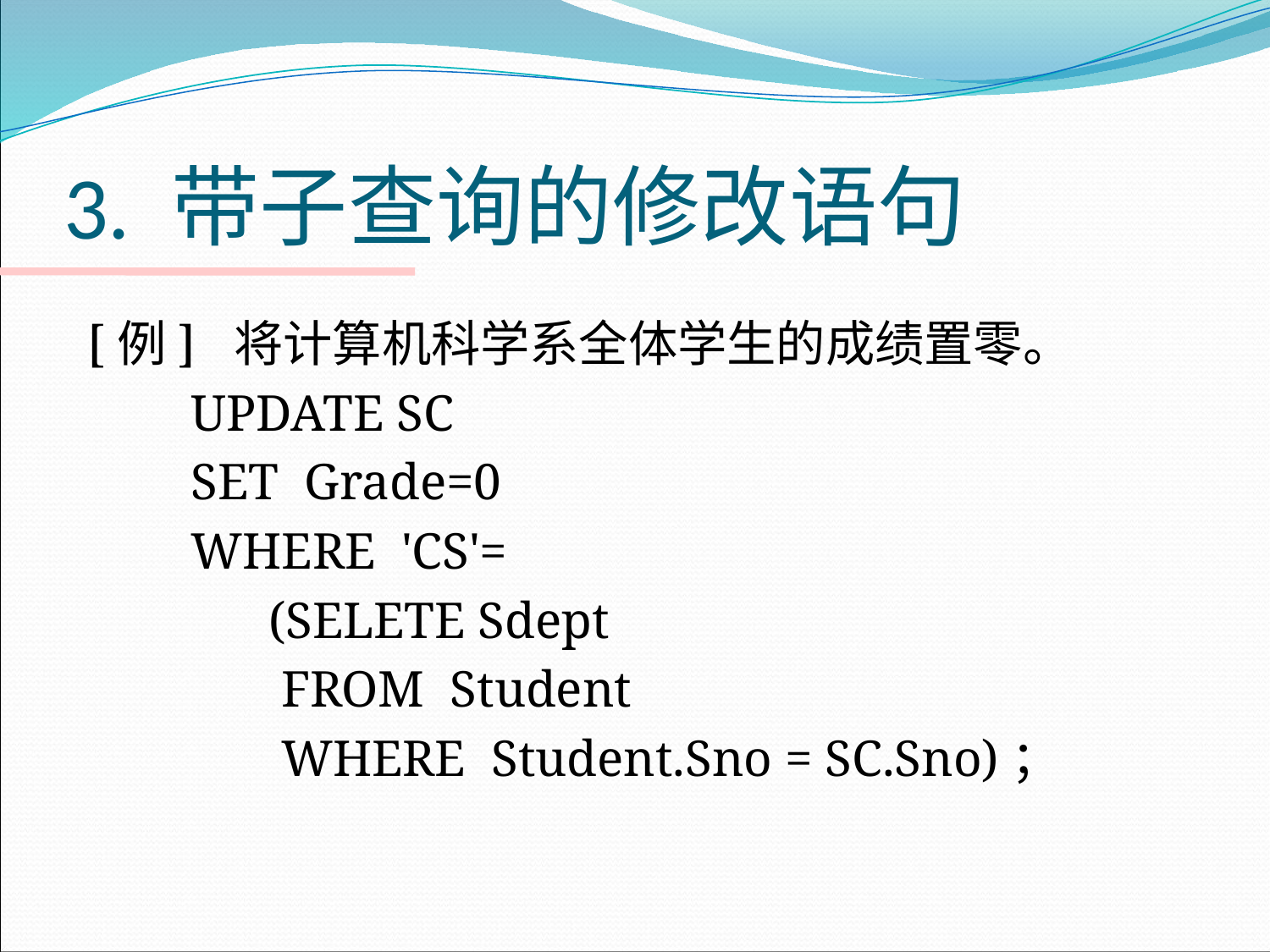

# 3. 带子查询的修改语句
[例]  将计算机科学系全体学生的成绩置零。
        UPDATE SC
        SET  Grade=0
        WHERE  'CS'=
              (SELETE Sdept
               FROM  Student
               WHERE  Student.Sno = SC.Sno)；

367